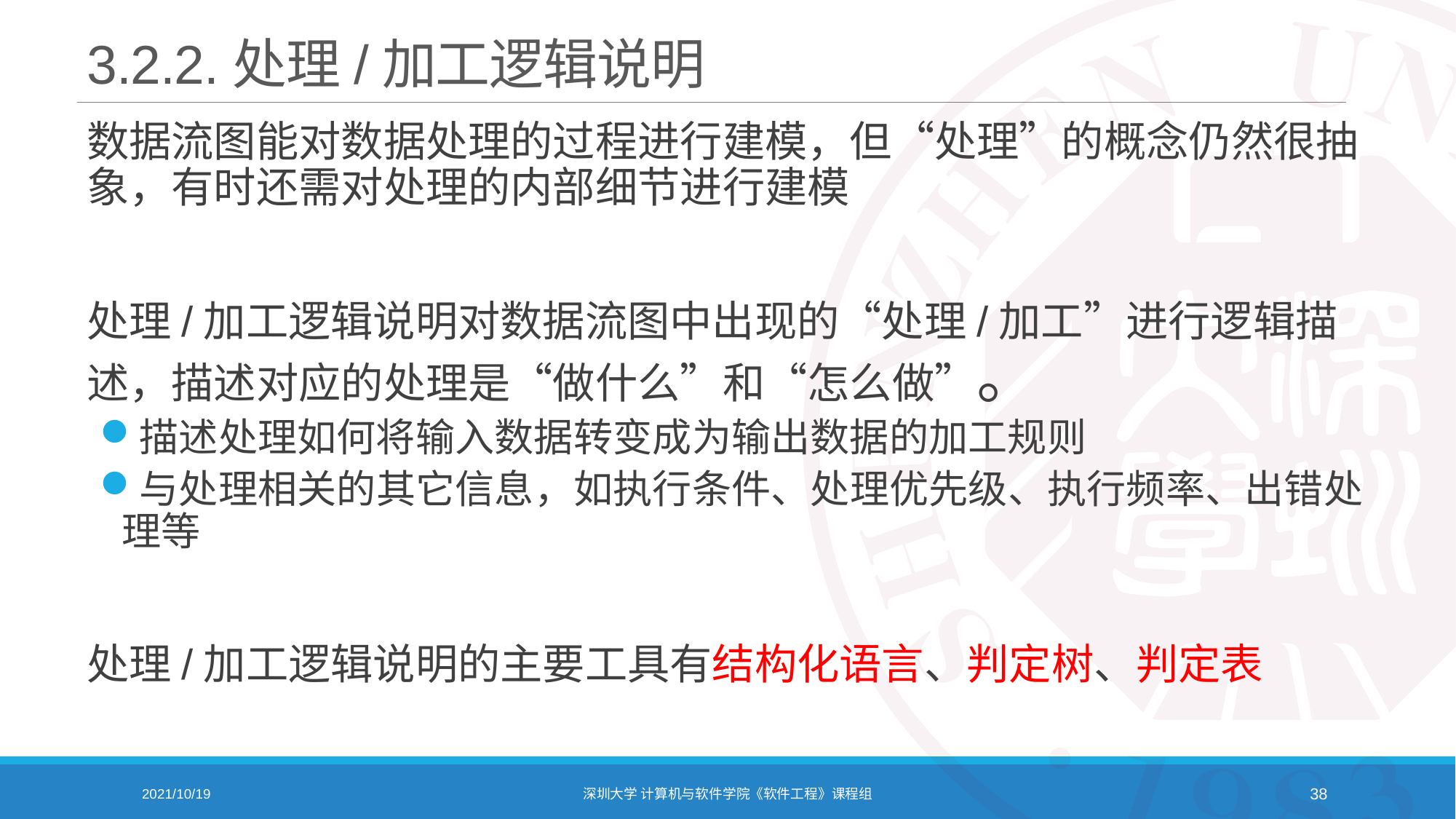

# 3.2.2.处理/加工逻辑说明
数据流图能对数据处理的过程进行建模，但“处理”的概念仍然很抽象，有时还需对处理的内部细节进行建模

处理/加工逻辑说明对数据流图中出现的“处理/加工”进行逻辑描述，描述对应的处理是“做什么”和“怎么做”。
描述处理如何将输入数据转变成为输出数据的加工规则
与处理相关的其它信息，如执行条件、处理优先级、执行频率、出错处理等

处理/加工逻辑说明的主要工具有结构化语言、判定树、判定表
2021/10/19
深圳大学 计算机与软件学院《软件工程》课程组
38